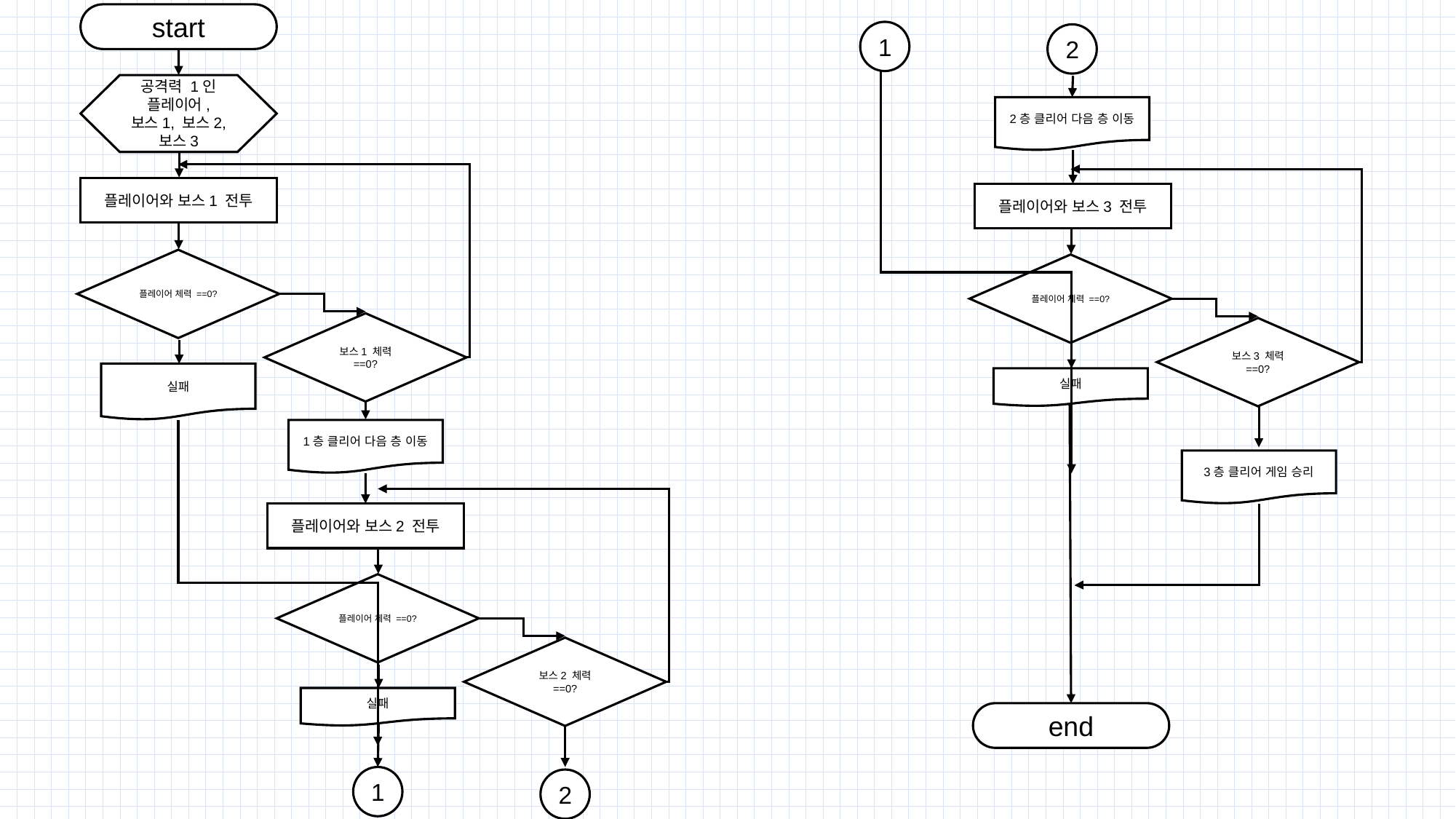

start
공격력 1인 플레이어, 보스1, 보스2, 보스3
플레이어와 보스1 전투
플레이어 체력 ==0?
보스1 체력 ==0?
실패
1층 클리어 다음 층 이동
플레이어와 보스2 전투
플레이어 체력 ==0?
보스2 체력 ==0?
실패
1
2
1
2
2층 클리어 다음 층 이동
플레이어와 보스3 전투
플레이어 체력 ==0?
보스3 체력 ==0?
실패
3층 클리어 게임 승리
end